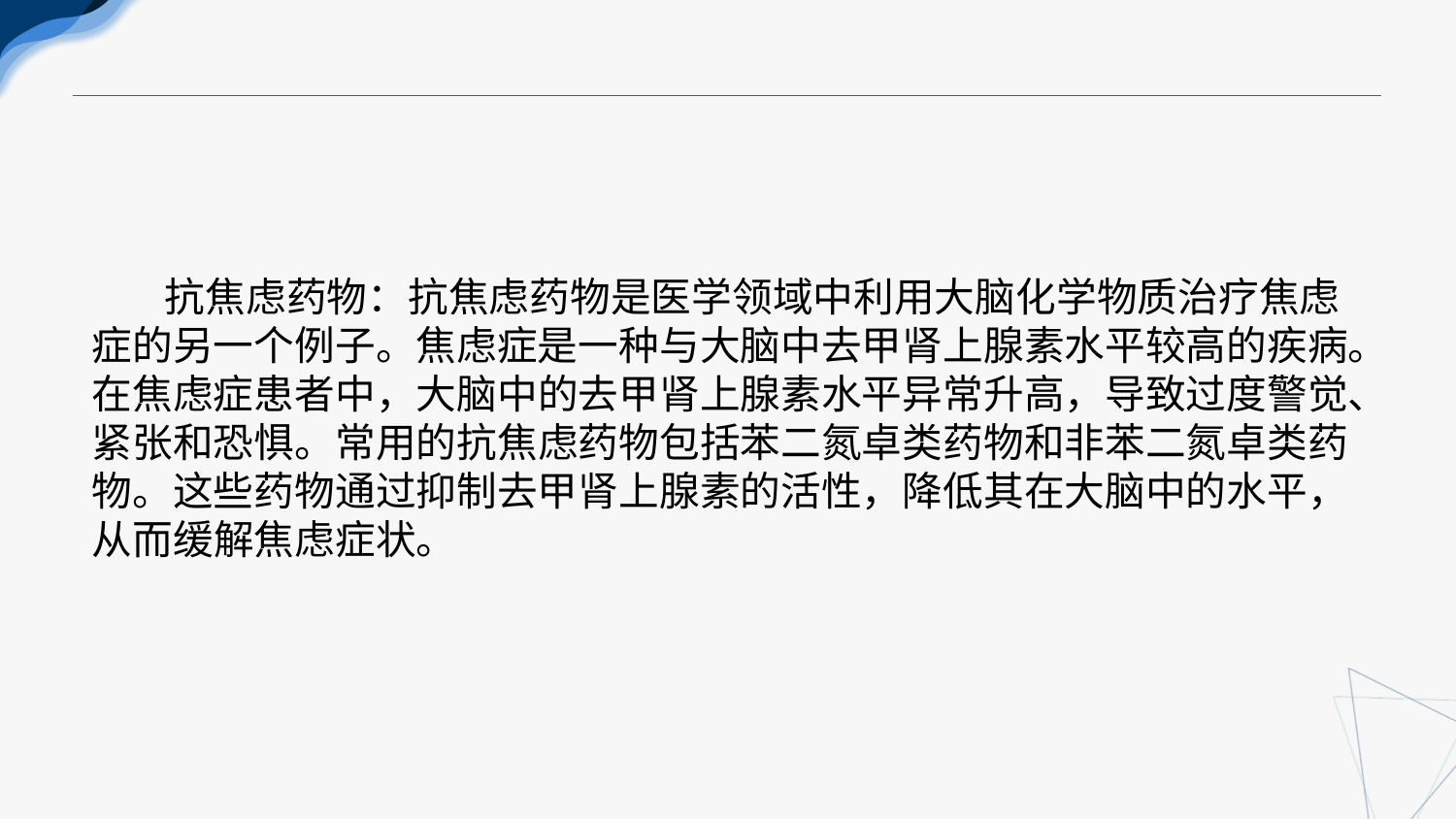

抗焦虑药物：抗焦虑药物是医学领域中利用大脑化学物质治疗焦虑症的另一个例子。焦虑症是一种与大脑中去甲肾上腺素水平较高的疾病。在焦虑症患者中，大脑中的去甲肾上腺素水平异常升高，导致过度警觉、紧张和恐惧。常用的抗焦虑药物包括苯二氮卓类药物和非苯二氮卓类药物。这些药物通过抑制去甲肾上腺素的活性，降低其在大脑中的水平，从而缓解焦虑症状。